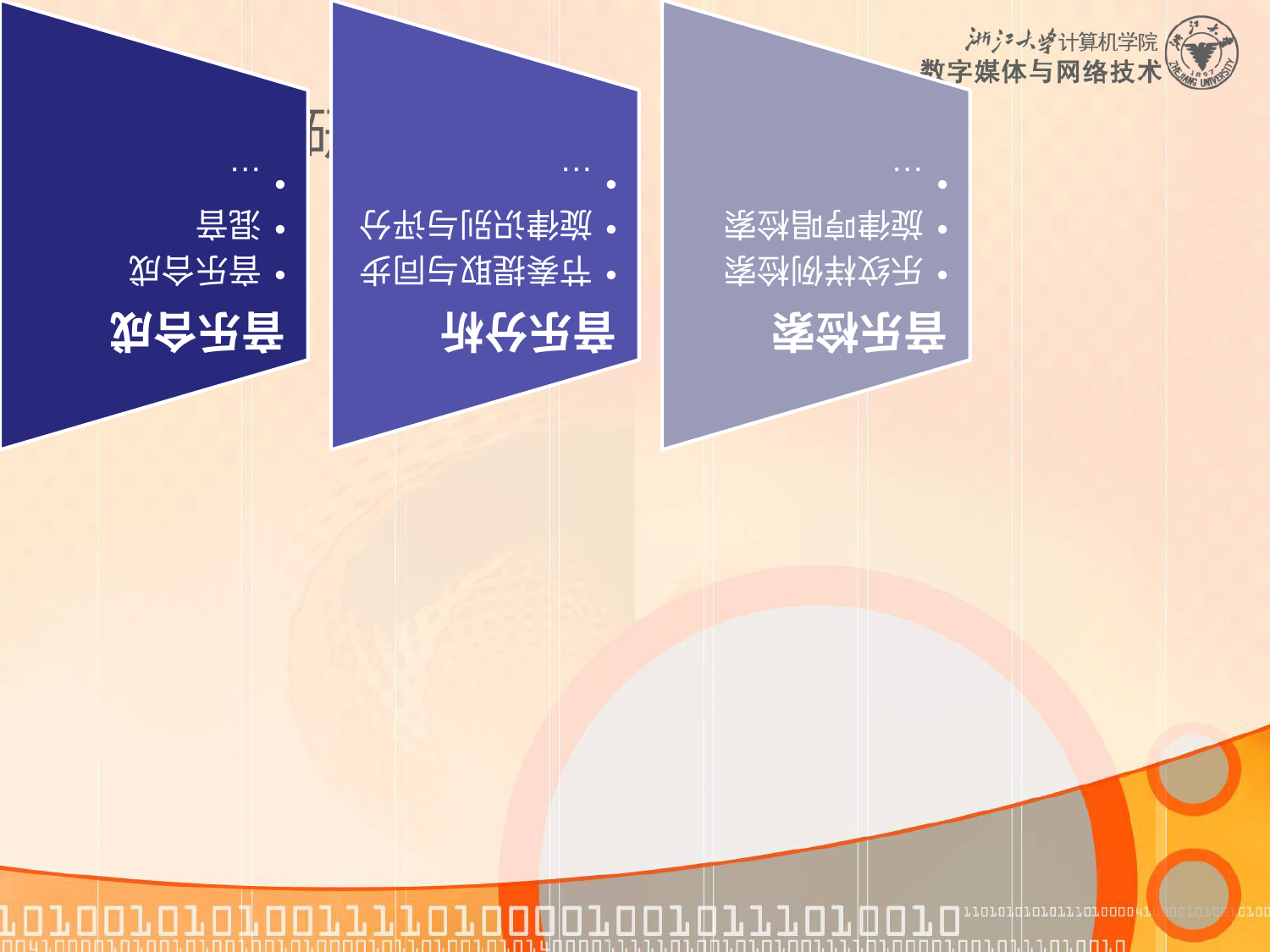

# 数字音乐研究热点
音乐合成
音乐合成
混音
…
音乐分析
节奏提取与同步
旋律识别与评分
…
音乐检索
乐纹样例检索
旋律哼唱检索
…